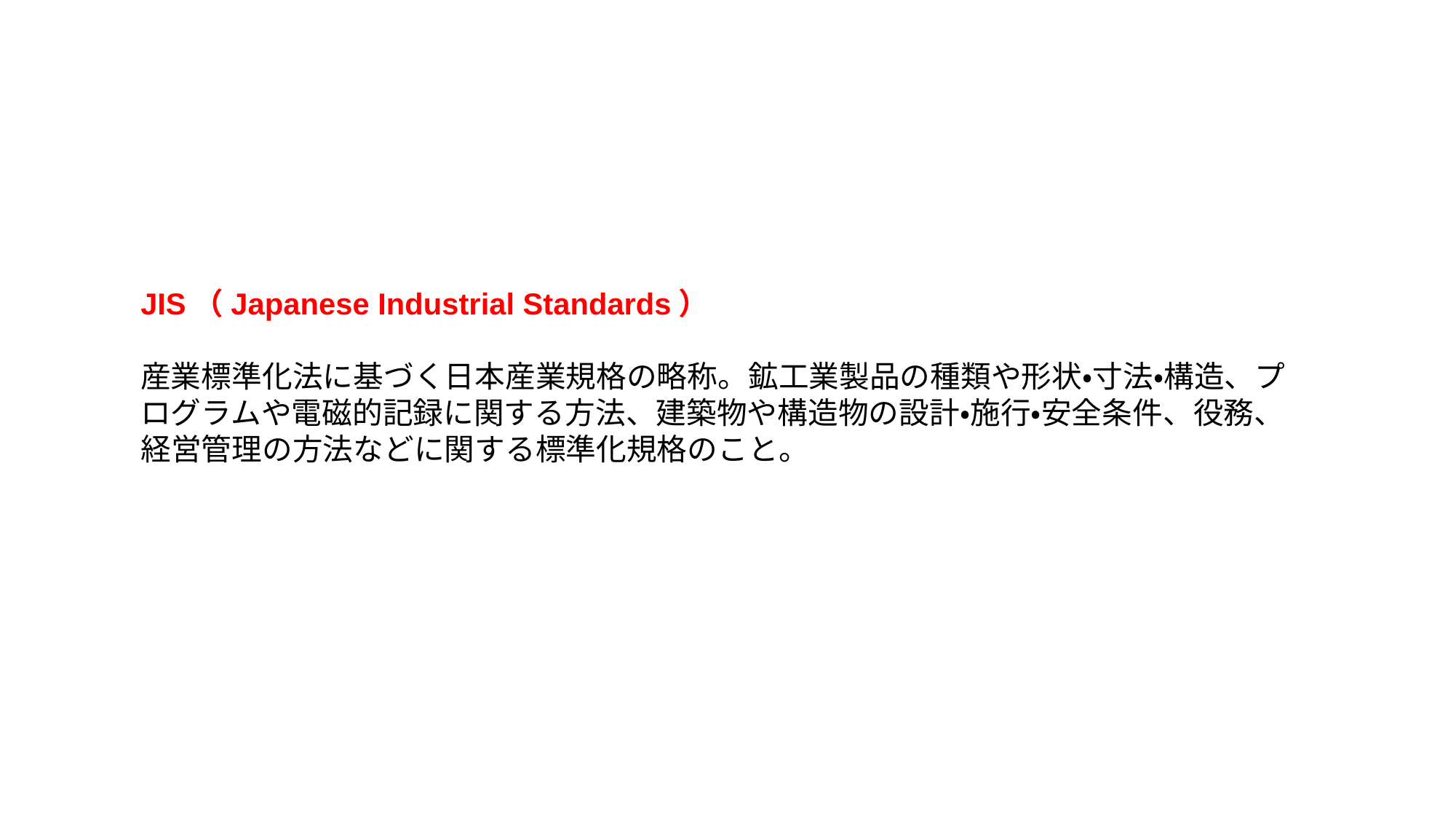

JIS（Japanese Industrial Standards）

産業標準化法に基づく日本産業規格の略称。鉱工業製品の種類や形状・寸法・構造、プログラムや電磁的記録に関する方法、建築物や構造物の設計・施行・安全条件、役務、経営管理の方法などに関する標準化規格のこと。